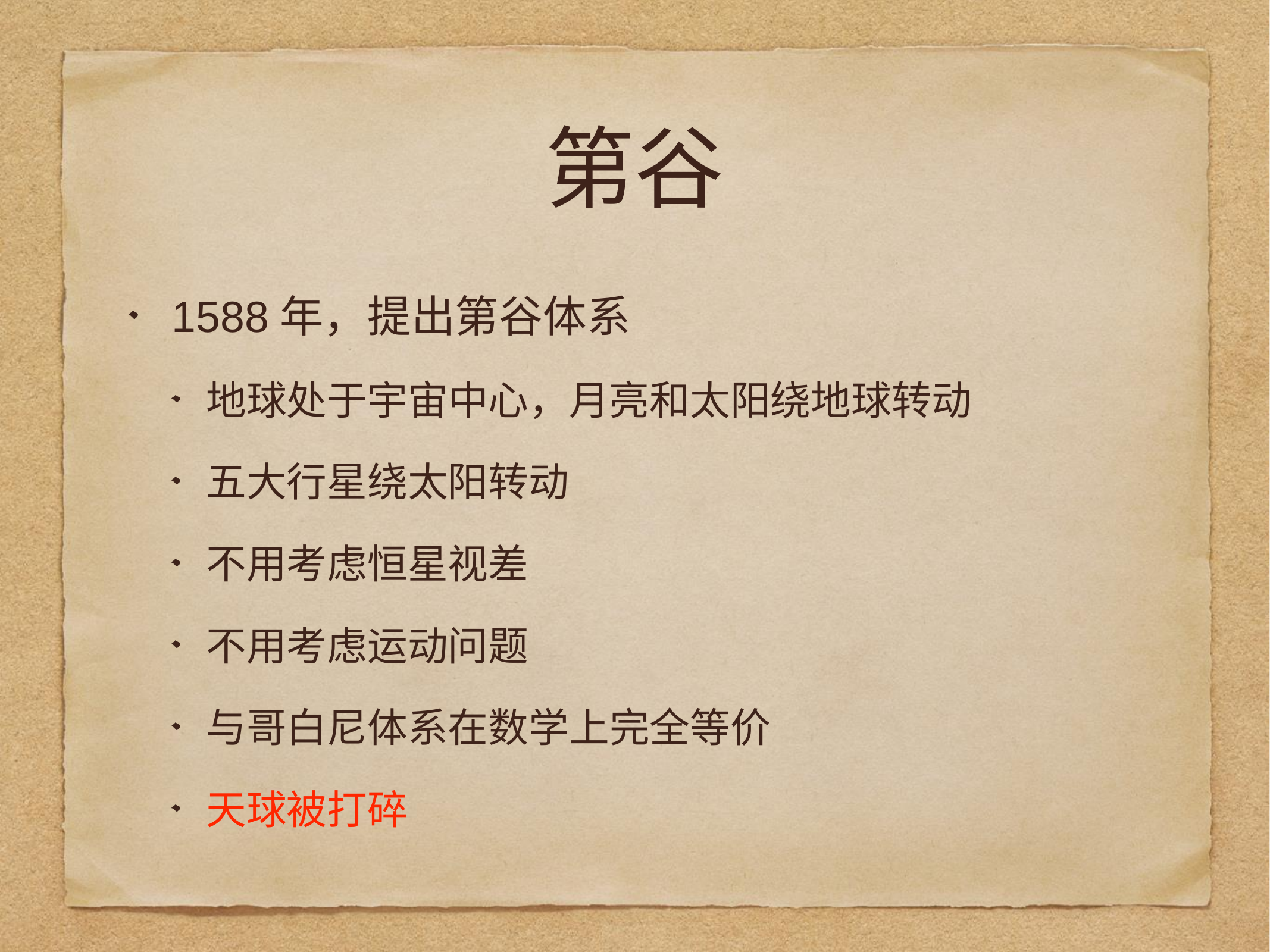

# 第谷
1588年，提出第谷体系
地球处于宇宙中心，月亮和太阳绕地球转动
五大行星绕太阳转动
不用考虑恒星视差
不用考虑运动问题
与哥白尼体系在数学上完全等价
天球被打碎